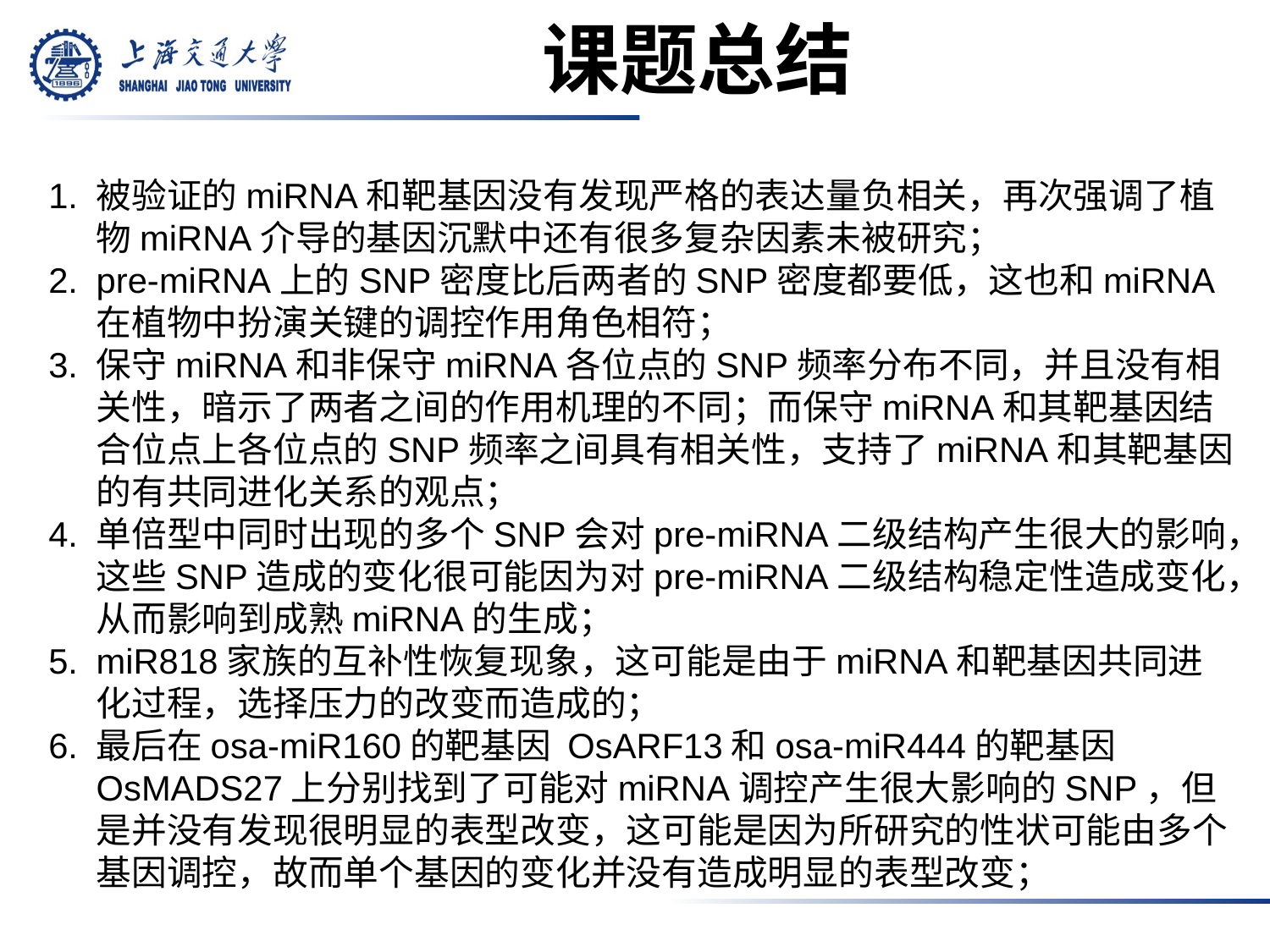

# 课题总结
被验证的miRNA和靶基因没有发现严格的表达量负相关，再次强调了植物miRNA介导的基因沉默中还有很多复杂因素未被研究；
pre-miRNA上的SNP密度比后两者的SNP密度都要低，这也和miRNA在植物中扮演关键的调控作用角色相符；
保守miRNA和非保守miRNA各位点的SNP频率分布不同，并且没有相关性，暗示了两者之间的作用机理的不同；而保守miRNA和其靶基因结合位点上各位点的SNP频率之间具有相关性，支持了miRNA和其靶基因的有共同进化关系的观点；
单倍型中同时出现的多个SNP会对pre-miRNA二级结构产生很大的影响，这些SNP造成的变化很可能因为对pre-miRNA二级结构稳定性造成变化，从而影响到成熟miRNA的生成；
miR818家族的互补性恢复现象，这可能是由于miRNA和靶基因共同进化过程，选择压力的改变而造成的；
最后在osa-miR160的靶基因 OsARF13和osa-miR444的靶基因OsMADS27上分别找到了可能对miRNA调控产生很大影响的SNP，但是并没有发现很明显的表型改变，这可能是因为所研究的性状可能由多个基因调控，故而单个基因的变化并没有造成明显的表型改变；